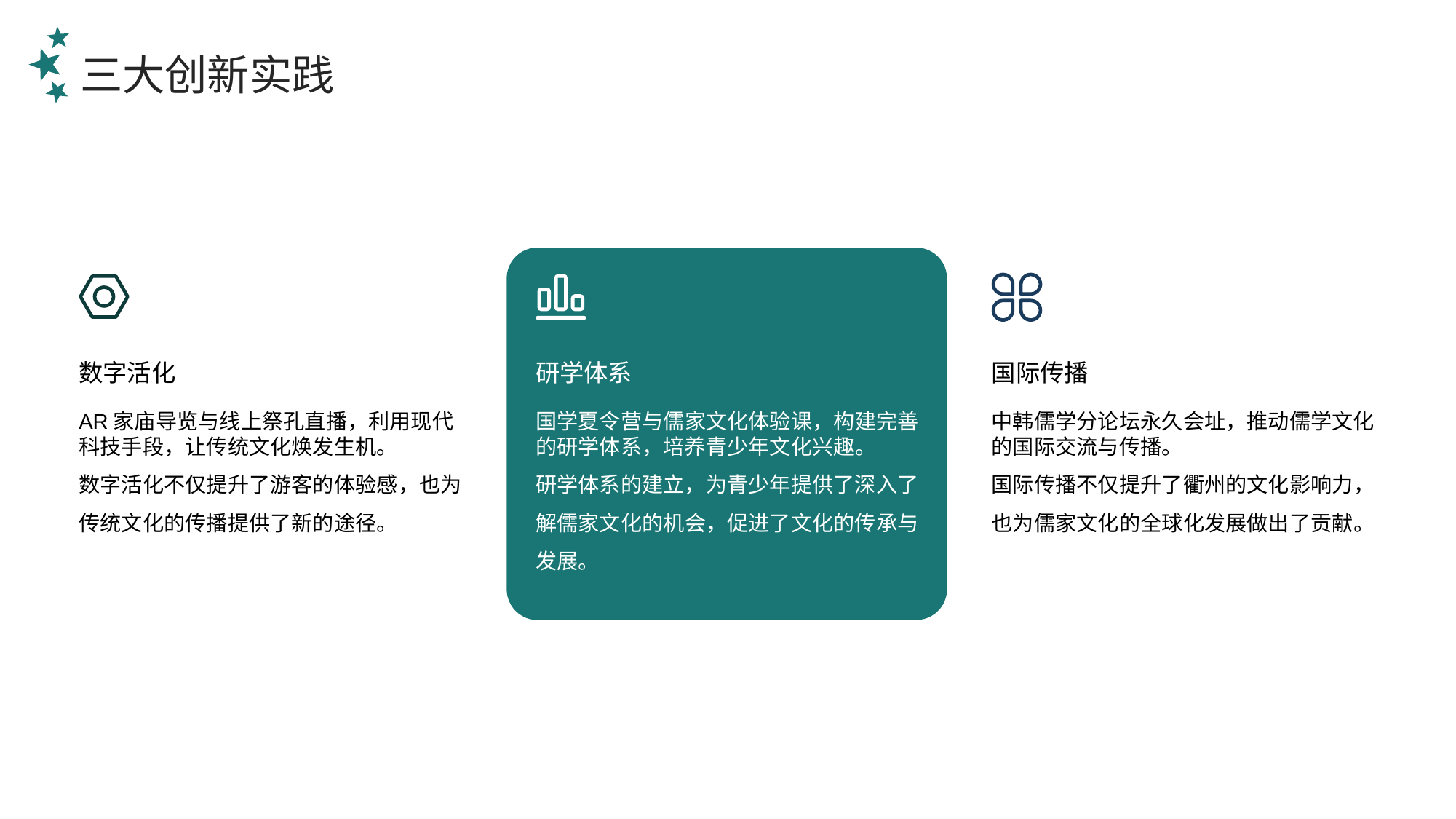

三大创新实践

数字活化
研学体系
国际传播
AR家庙导览与线上祭孔直播，利用现代科技手段，让传统文化焕发生机。
数字活化不仅提升了游客的体验感，也为传统文化的传播提供了新的途径。
国学夏令营与儒家文化体验课，构建完善的研学体系，培养青少年文化兴趣。
研学体系的建立，为青少年提供了深入了解儒家文化的机会，促进了文化的传承与发展。
中韩儒学分论坛永久会址，推动儒学文化的国际交流与传播。
国际传播不仅提升了衢州的文化影响力，也为儒家文化的全球化发展做出了贡献。